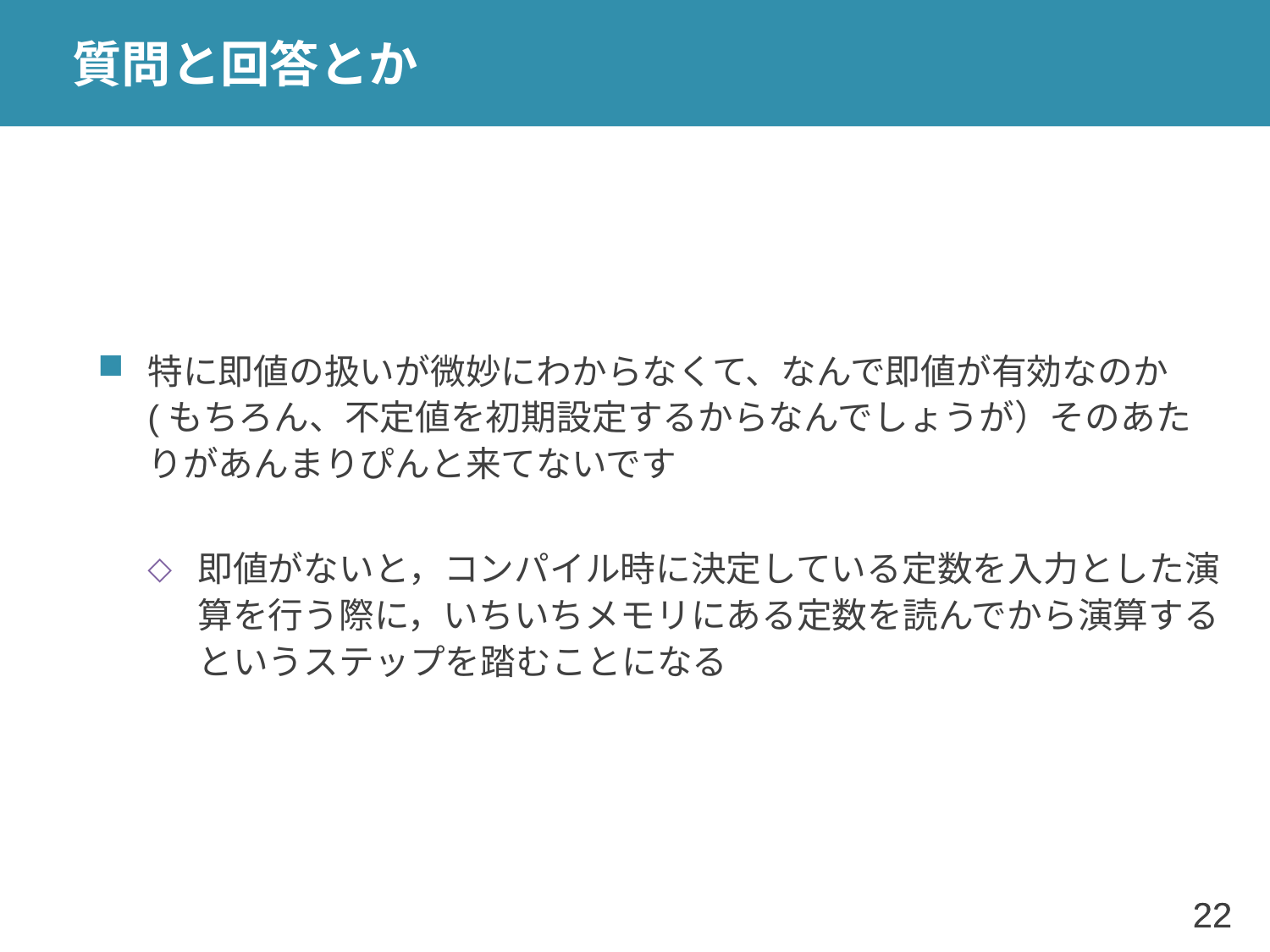

# 質問と回答とか
特に即値の扱いが微妙にわからなくて、なんで即値が有効なのか(もちろん、不定値を初期設定するからなんでしょうが）そのあたりがあんまりぴんと来てないです
即値がないと，コンパイル時に決定している定数を入力とした演算を行う際に，いちいちメモリにある定数を読んでから演算するというステップを踏むことになる